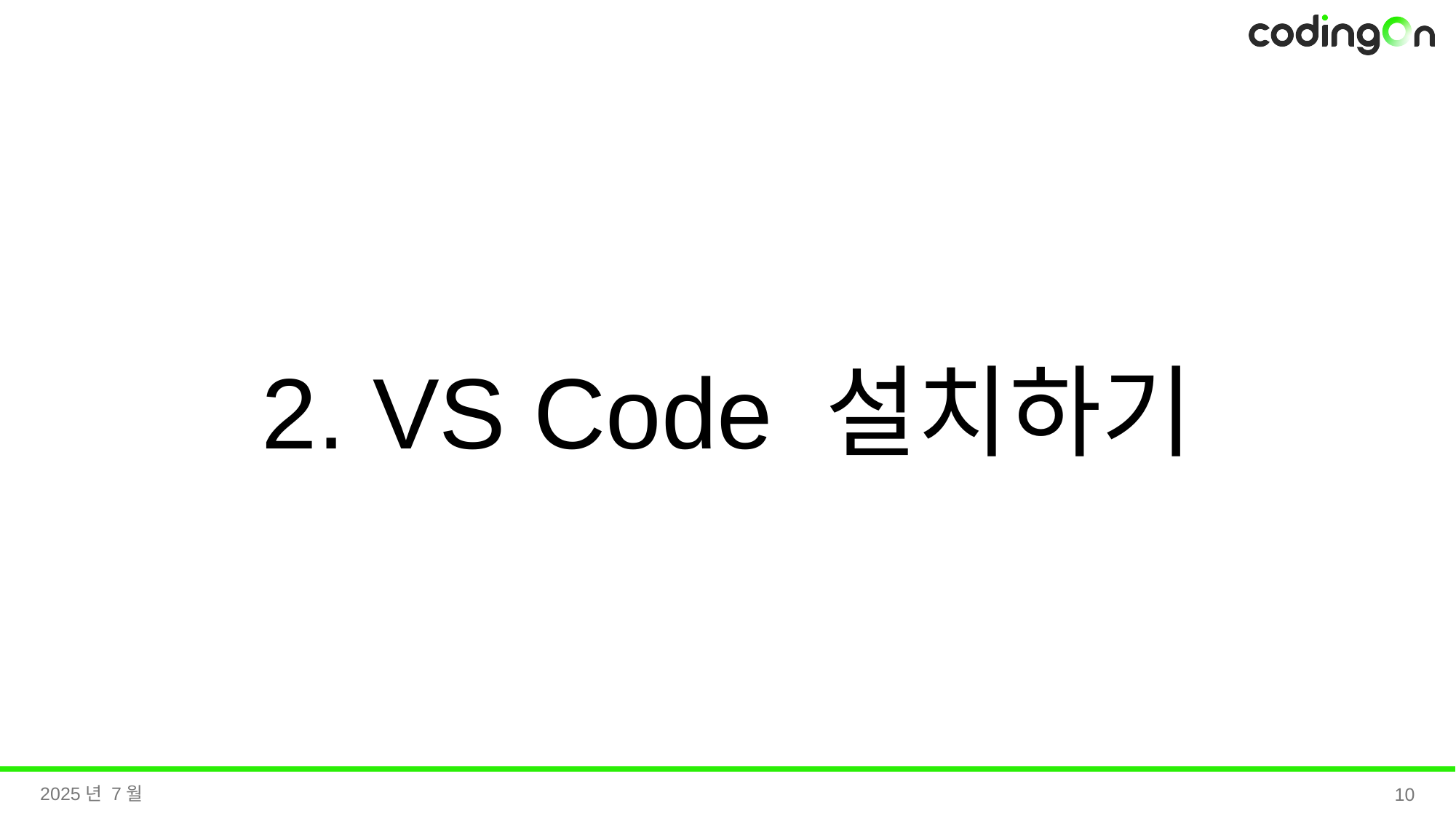

2. VS Code 설치하기
2025년 7월
10